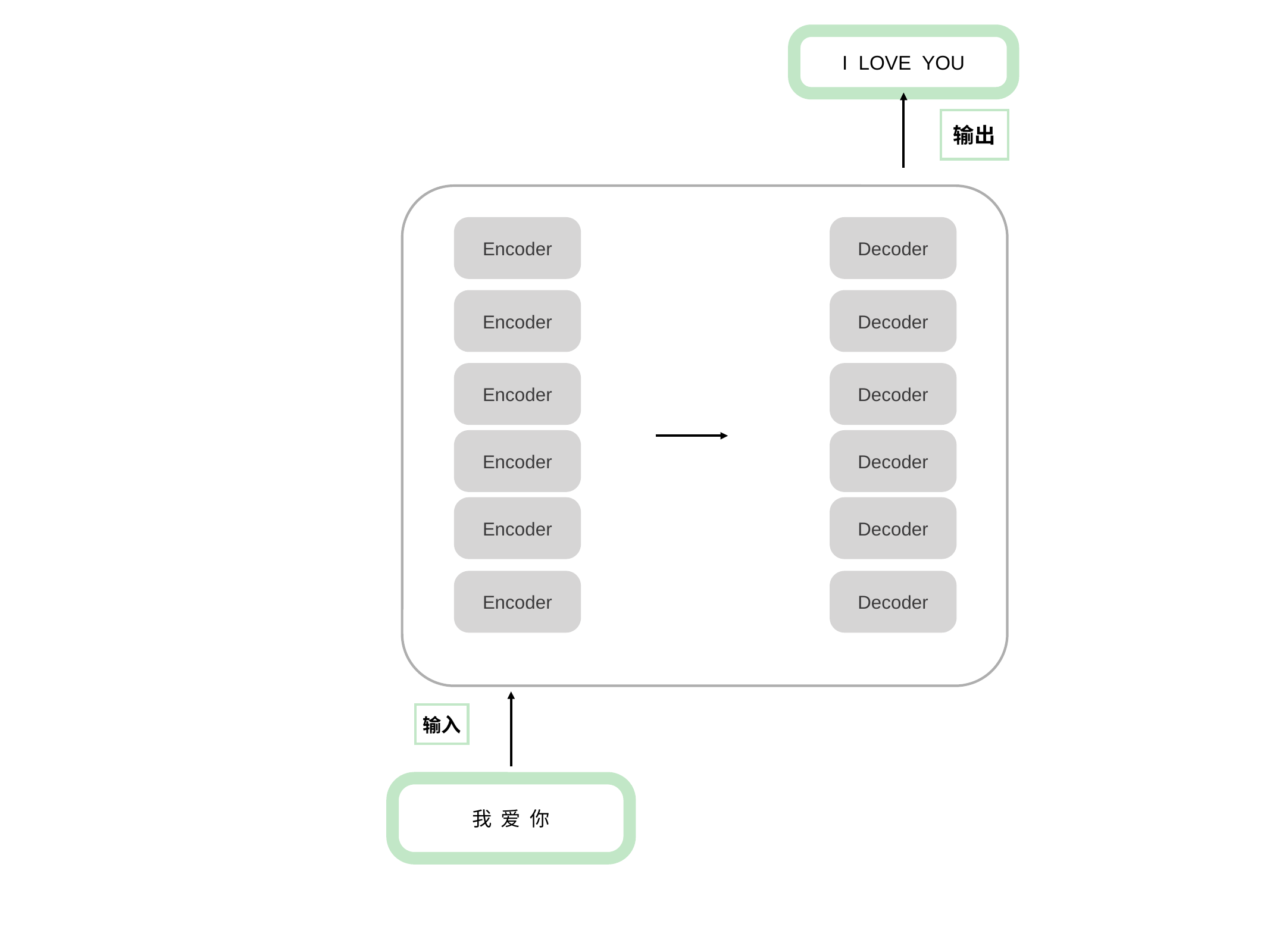

I  LOVE  YOU

输出

Encoder
Decoder
Encoder
Decoder
Encoder
Decoder
Encoder
Decoder
Encoder
Decoder
Encoder
Decoder

输入
我  爱  你